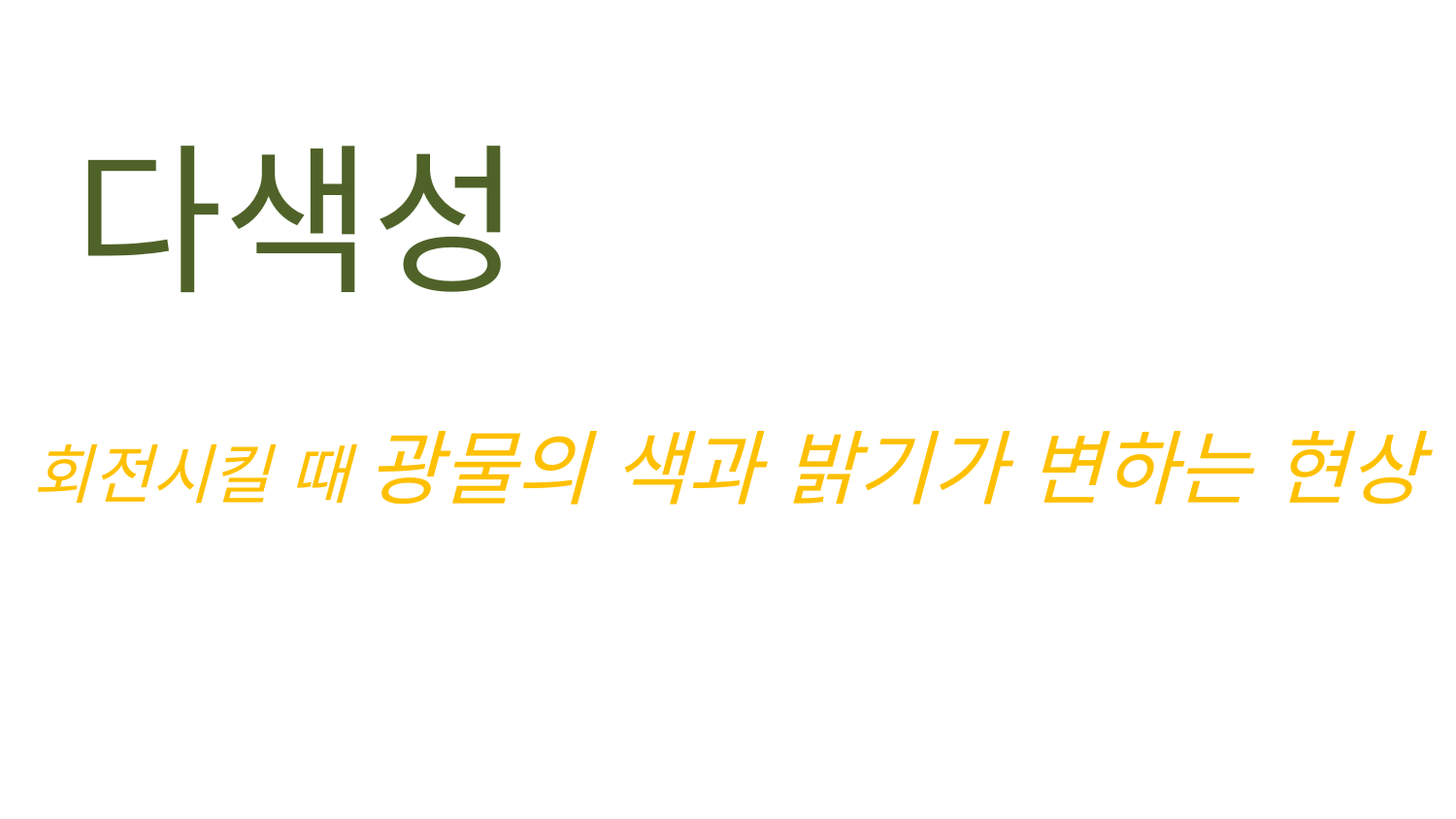

다색성
회전시킬 때 광물의 색과 밝기가 변하는 현상